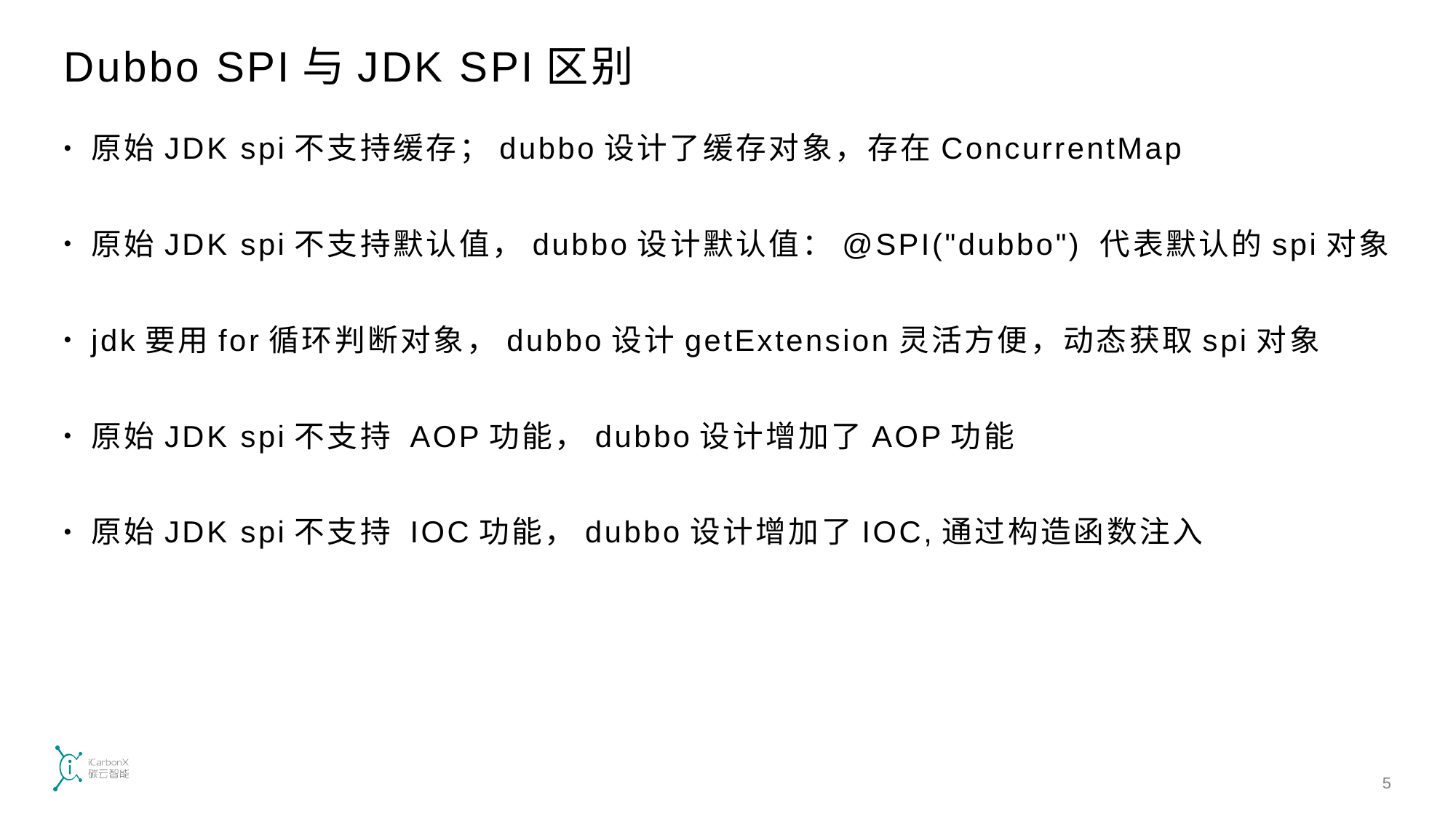

# Dubbo SPI与JDK SPI区别
原始JDK spi不支持缓存；dubbo设计了缓存对象，存在ConcurrentMap

原始JDK spi不支持默认值，dubbo设计默认值：@SPI("dubbo") 代表默认的spi对象

jdk要用for循环判断对象，dubbo设计getExtension灵活方便，动态获取spi对象

原始JDK spi不支持 AOP功能，dubbo设计增加了AOP功能

原始JDK spi不支持 IOC功能，dubbo设计增加了IOC,通过构造函数注入
5